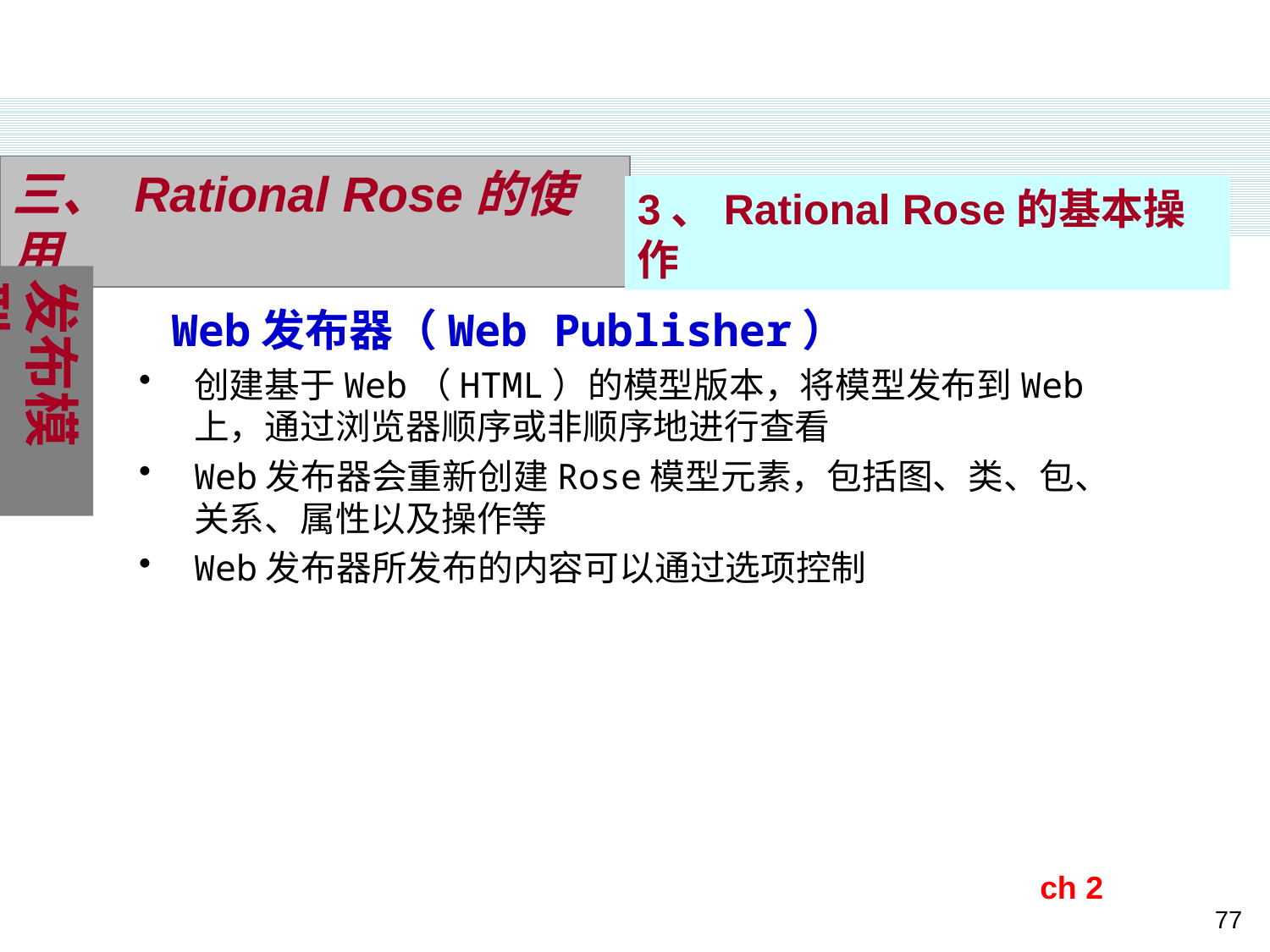

三、 Rational Rose的使用
3、Rational Rose的基本操作
发布模型
      Web发布器（Web Publisher）
创建基于Web（HTML）的模型版本，将模型发布到Web上，通过浏览器顺序或非顺序地进行查看
Web发布器会重新创建Rose模型元素，包括图、类、包、关系、属性以及操作等
Web发布器所发布的内容可以通过选项控制
ch 2
77